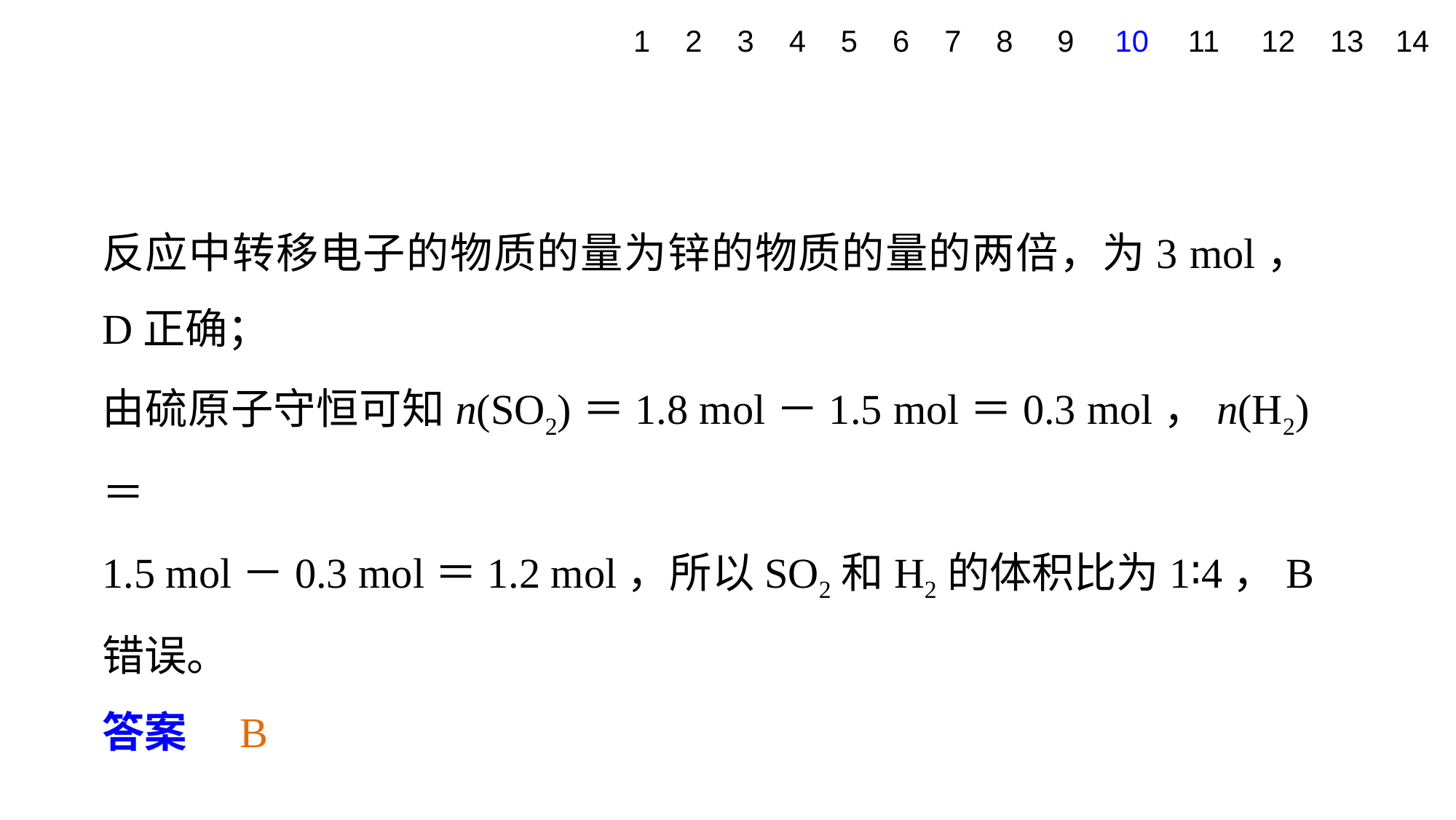

1
2
3
4
5
6
7
8
9
10
11
12
13
14
反应中转移电子的物质的量为锌的物质的量的两倍，为3 mol，D正确；
由硫原子守恒可知n(SO2)＝1.8 mol－1.5 mol＝0.3 mol，n(H2)＝
1.5 mol－0.3 mol＝1.2 mol，所以SO2和H2的体积比为1∶4，B错误。
答案　B